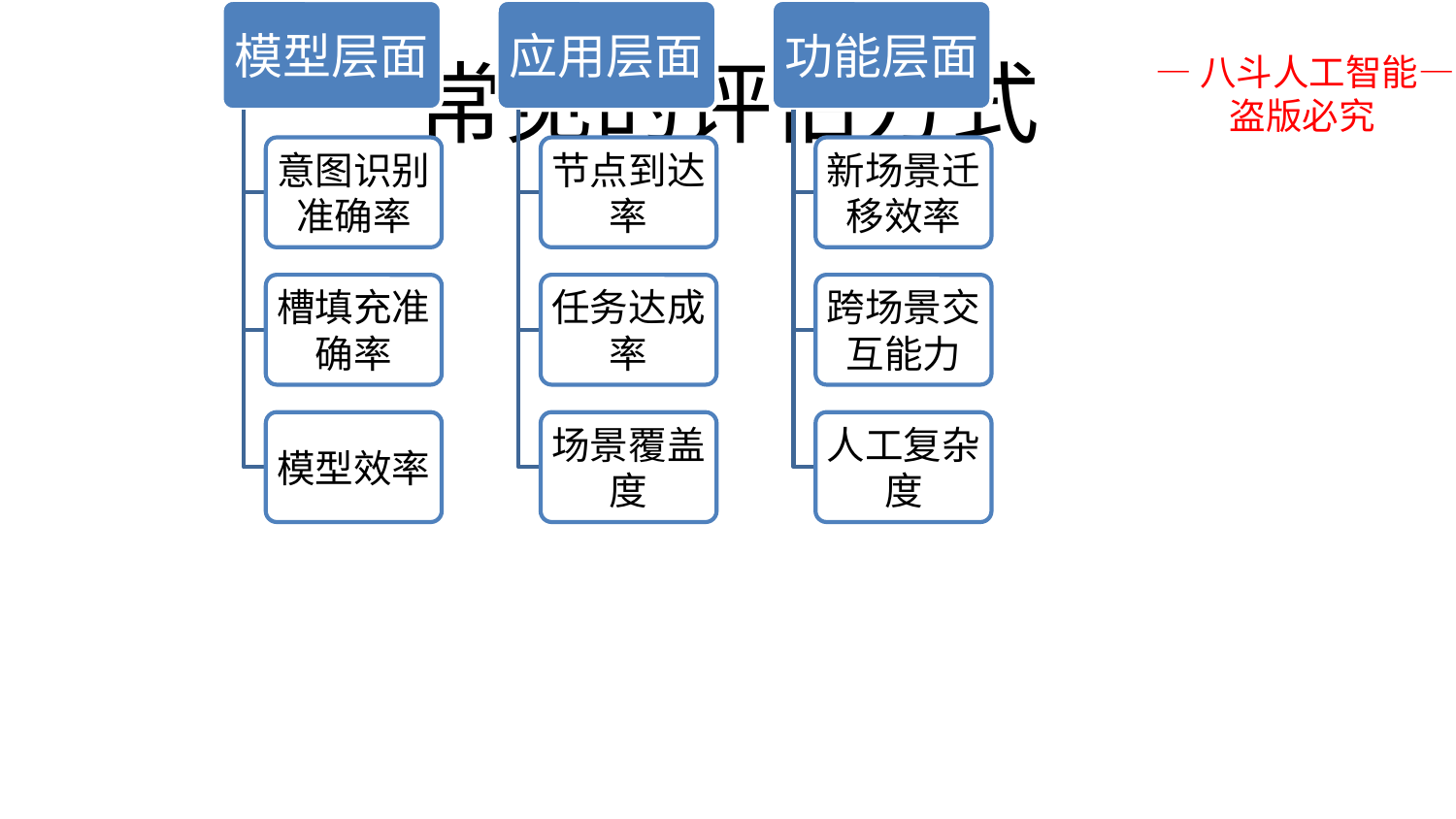

# 常见的评估方式
—八斗人工智能—
        盗版必究
模型层面
意图识别准确率
槽填充准确率
模型效率
应用层面
节点到达率
任务达成率
场景覆盖度
功能层面
新场景迁移效率
跨场景交互能力
人工复杂度